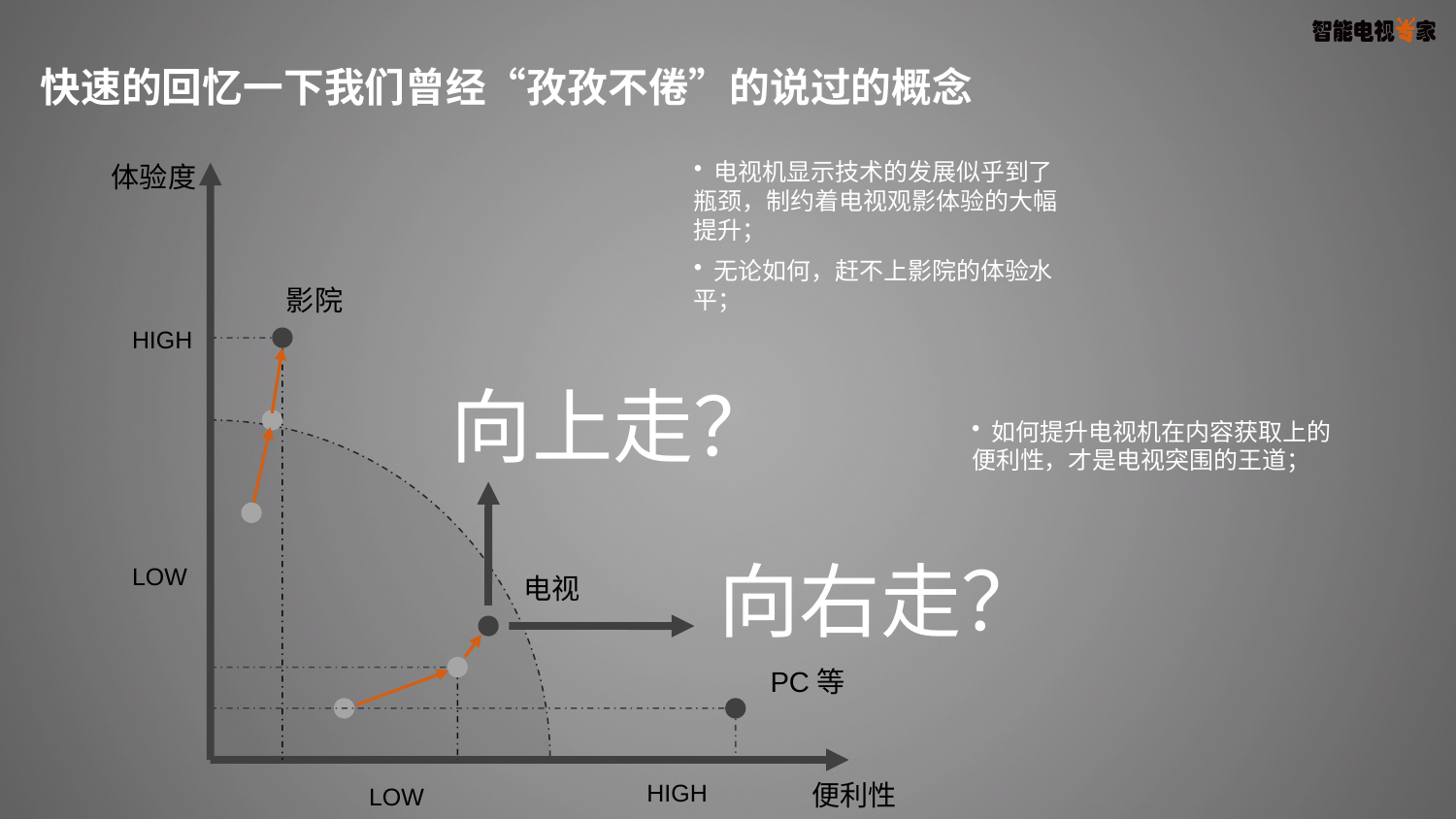

快速的回忆一下我们曾经“孜孜不倦”的说过的概念
 电视机显示技术的发展似乎到了瓶颈，制约着电视观影体验的大幅提升；
 无论如何，赶不上影院的体验水平；
体验度

影院
HIGH

向上走？
 如何提升电视机在内容获取上的便利性，才是电视突围的王道；

向右走？
LOW
电视

PC等

HIGH
便利性
LOW